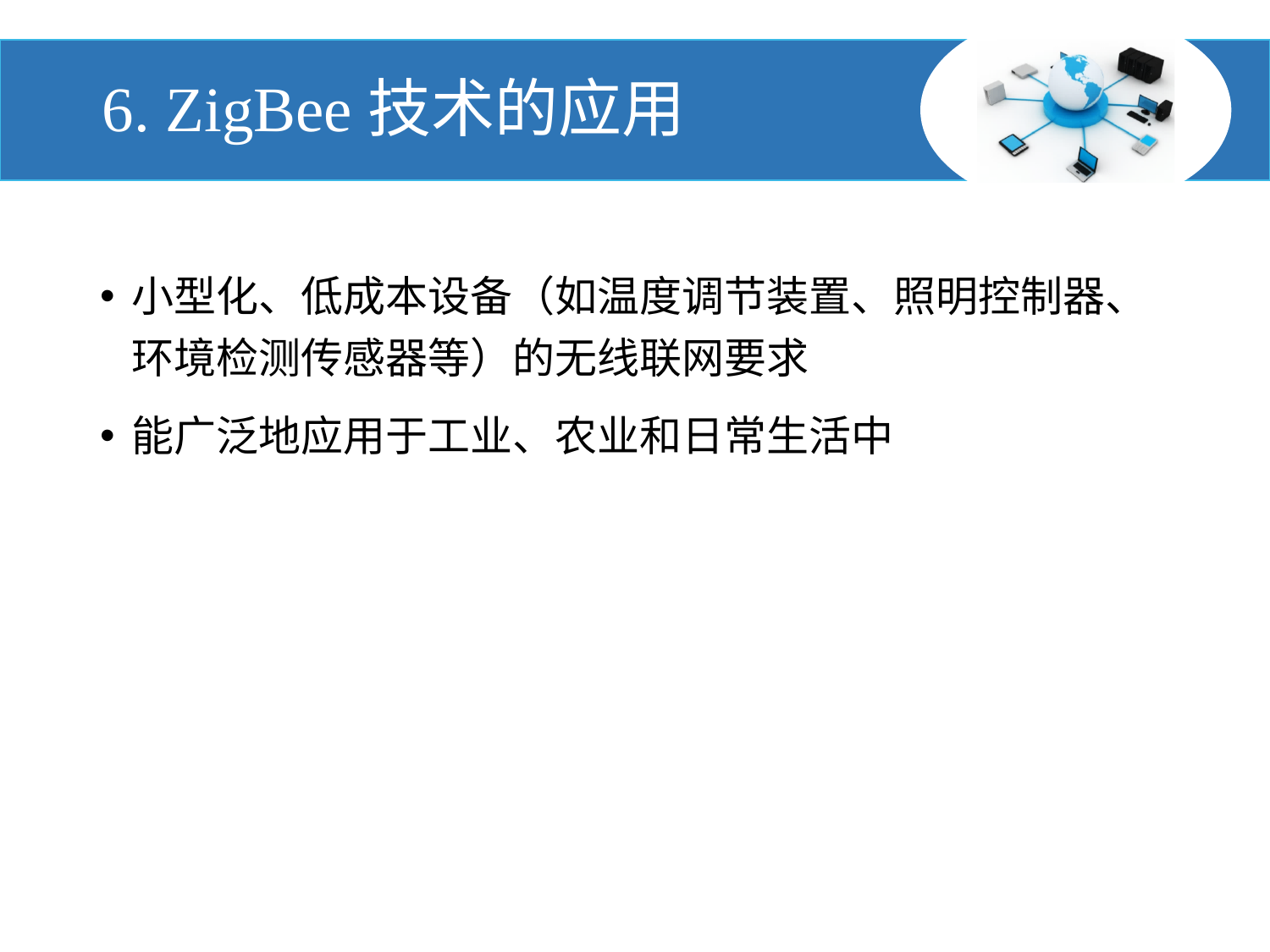

# 6. ZigBee技术的应用
小型化、低成本设备（如温度调节装置、照明控制器、环境检测传感器等）的无线联网要求
能广泛地应用于工业、农业和日常生活中